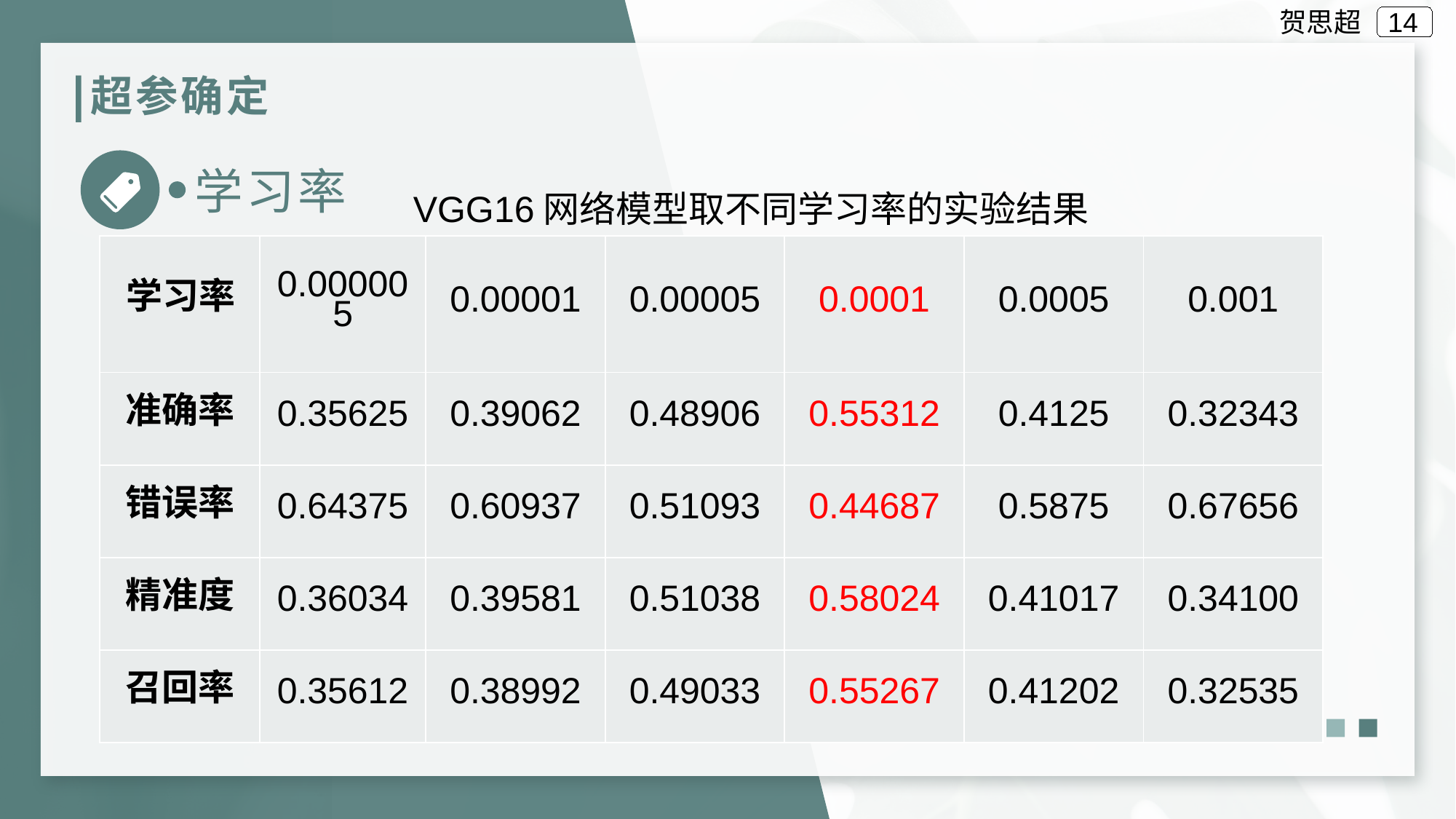

贺思超
# 超参确定

学习率

VGG16网络模型取不同学习率的实验结果

| 学习率 | 0.000005 | 0.00001 | 0.00005 | 0.0001 | 0.0005 | 0.001 |
| --- | --- | --- | --- | --- | --- | --- |
| 准确率 | 0.35625 | 0.39062 | 0.48906 | 0.55312 | 0.4125 | 0.32343 |
| 错误率 | 0.64375 | 0.60937 | 0.51093 | 0.44687 | 0.5875 | 0.67656 |
| 精准度 | 0.36034 | 0.39581 | 0.51038 | 0.58024 | 0.41017 | 0.34100 |
| 召回率 | 0.35612 | 0.38992 | 0.49033 | 0.55267 | 0.41202 | 0.32535 |